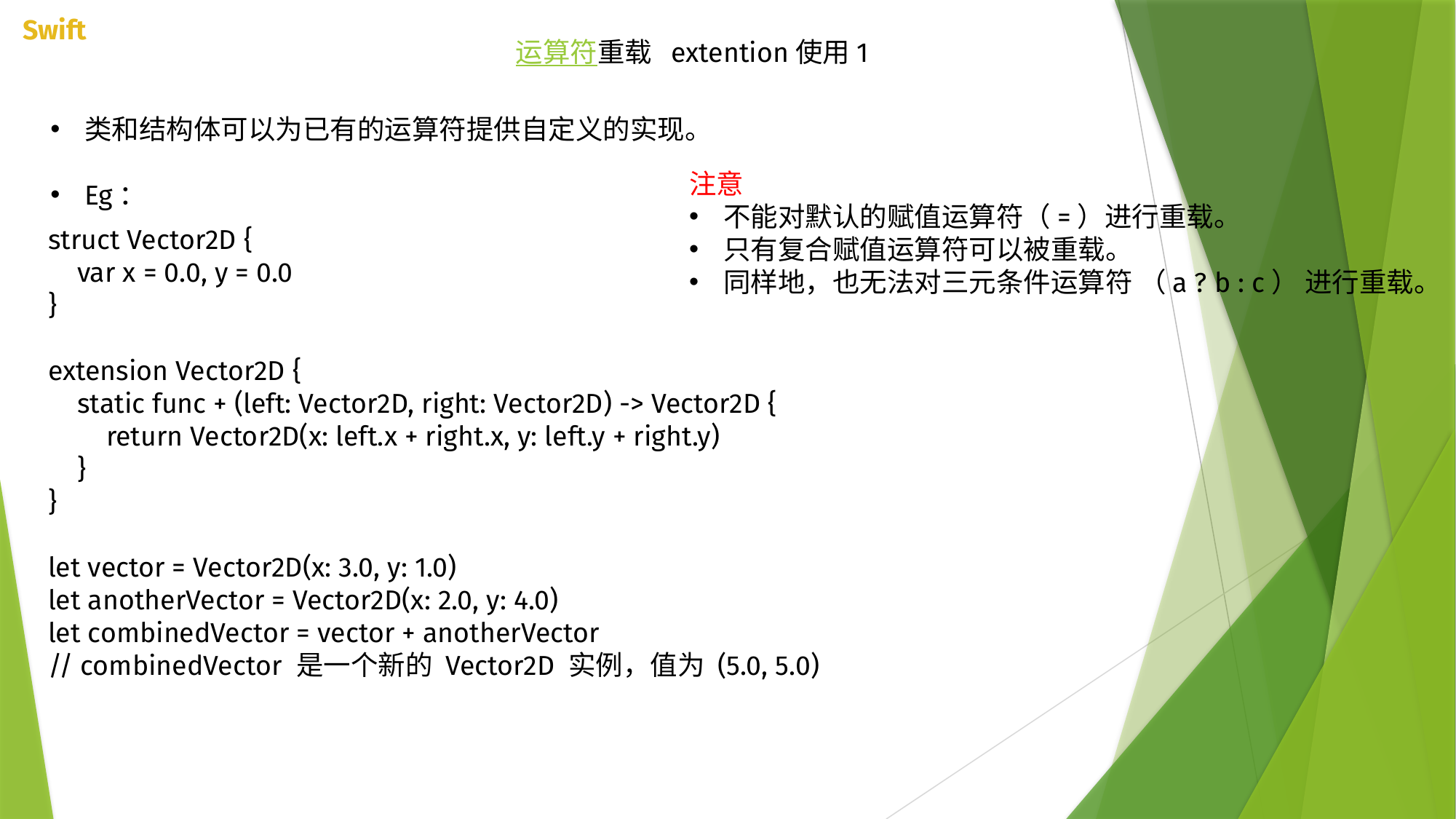

运算符重载  extention使用1
类和结构体可以为已有的运算符提供自定义的实现。

Eg：
struct Vector2D {
    var x = 0.0, y = 0.0
}

extension Vector2D {
    static func + (left: Vector2D, right: Vector2D) -> Vector2D {
        return Vector2D(x: left.x + right.x, y: left.y + right.y)
    }
}

let vector = Vector2D(x: 3.0, y: 1.0)
let anotherVector = Vector2D(x: 2.0, y: 4.0)
let combinedVector = vector + anotherVector
// combinedVector 是一个新的 Vector2D 实例，值为 (5.0, 5.0)
注意
不能对默认的赋值运算符（=）进行重载。
只有复合赋值运算符可以被重载。
同样地，也无法对三元条件运算符 （a ? b : c） 进行重载。